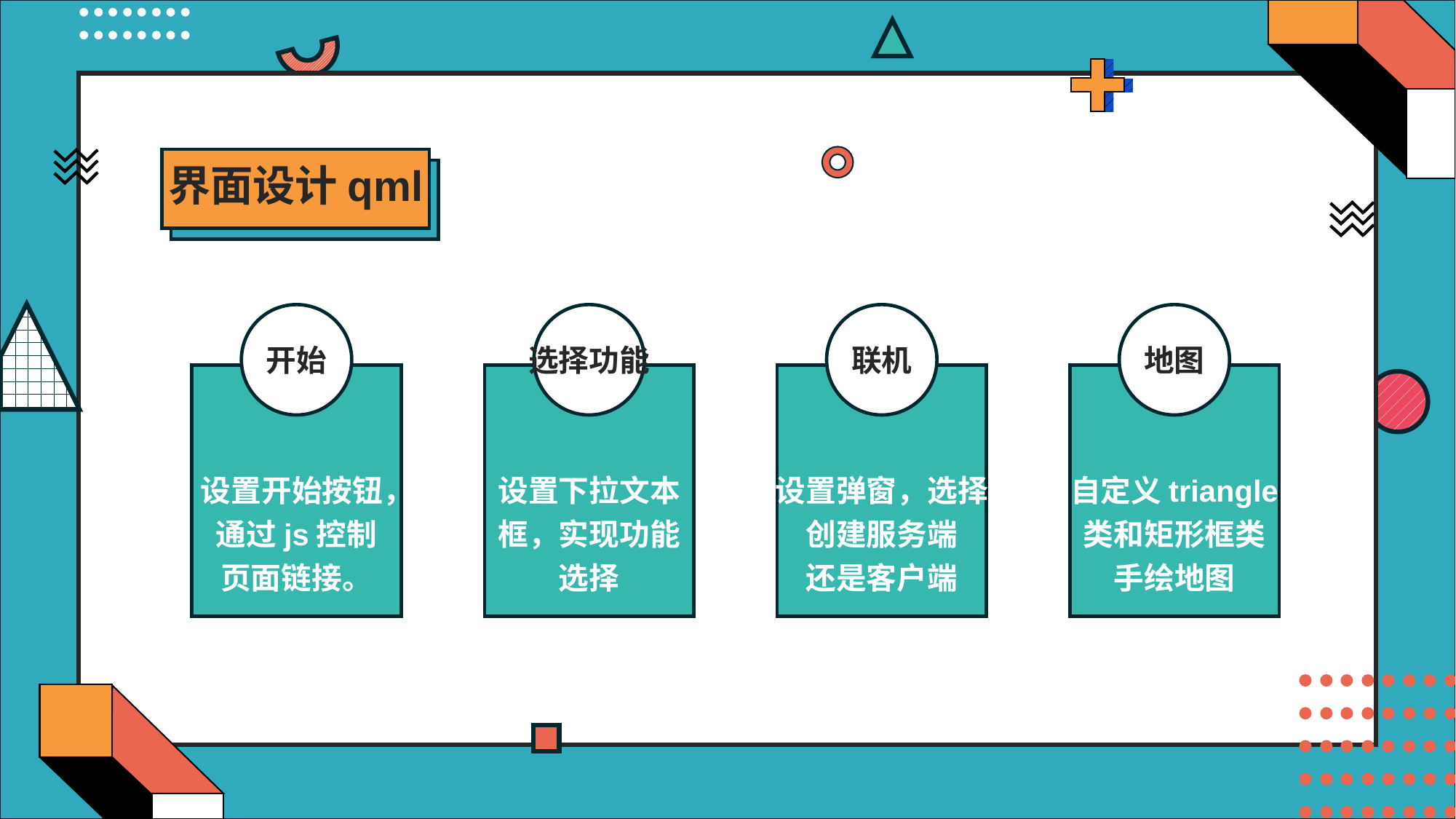

界面设计qml

开始
选择功能
联机
地图

  设置开始按钮，
通过js控制
页面链接。
设置下拉文本
框，实现功能
选择
设置弹窗，选择
创建服务端
还是客户端
自定义triangle
类和矩形框类
手绘地图